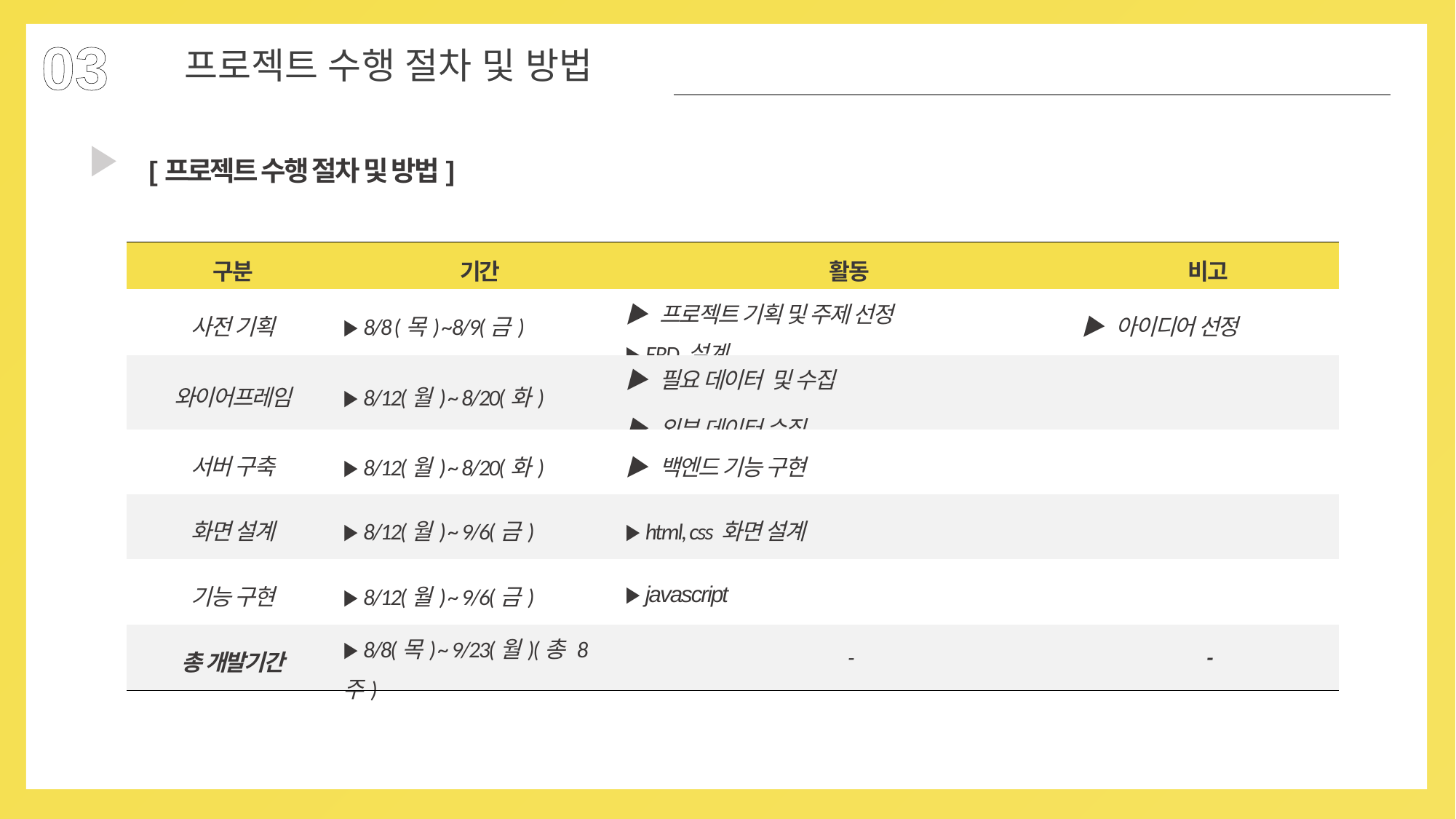

03

프로젝트 수행 절차 및 방법
▶
[프로젝트 수행 절차 및 방법]
| 구분 | 기간 | 활동 | 비고 |
| --- | --- | --- | --- |
| 사전 기획 | ▶ 8/8 (목) ~8/9(금) | ▶ 프로젝트 기획 및 주제 선정 ▶ ERD 설계 | ▶ 아이디어 선정 |
| 와이어프레임 | ▶ 8/12(월) ~ 8/20(화) | ▶ 필요 데이터 및 수집 ▶ 외부 데이터 수집 |  |
| 서버 구축 | ▶ 8/12(월) ~ 8/20(화) | ▶ 백엔드 기능 구현 |  |
| 화면 설계 | ▶ 8/12(월) ~ 9/6(금) | ▶ html, css 화면 설계 |  |
| 기능 구현 | ▶ 8/12(월) ~ 9/6(금) | ▶ javascript |  |
| 총 개발기간 | ▶ 8/8(목) ~ 9/23(월)(총 8주) | - | - |